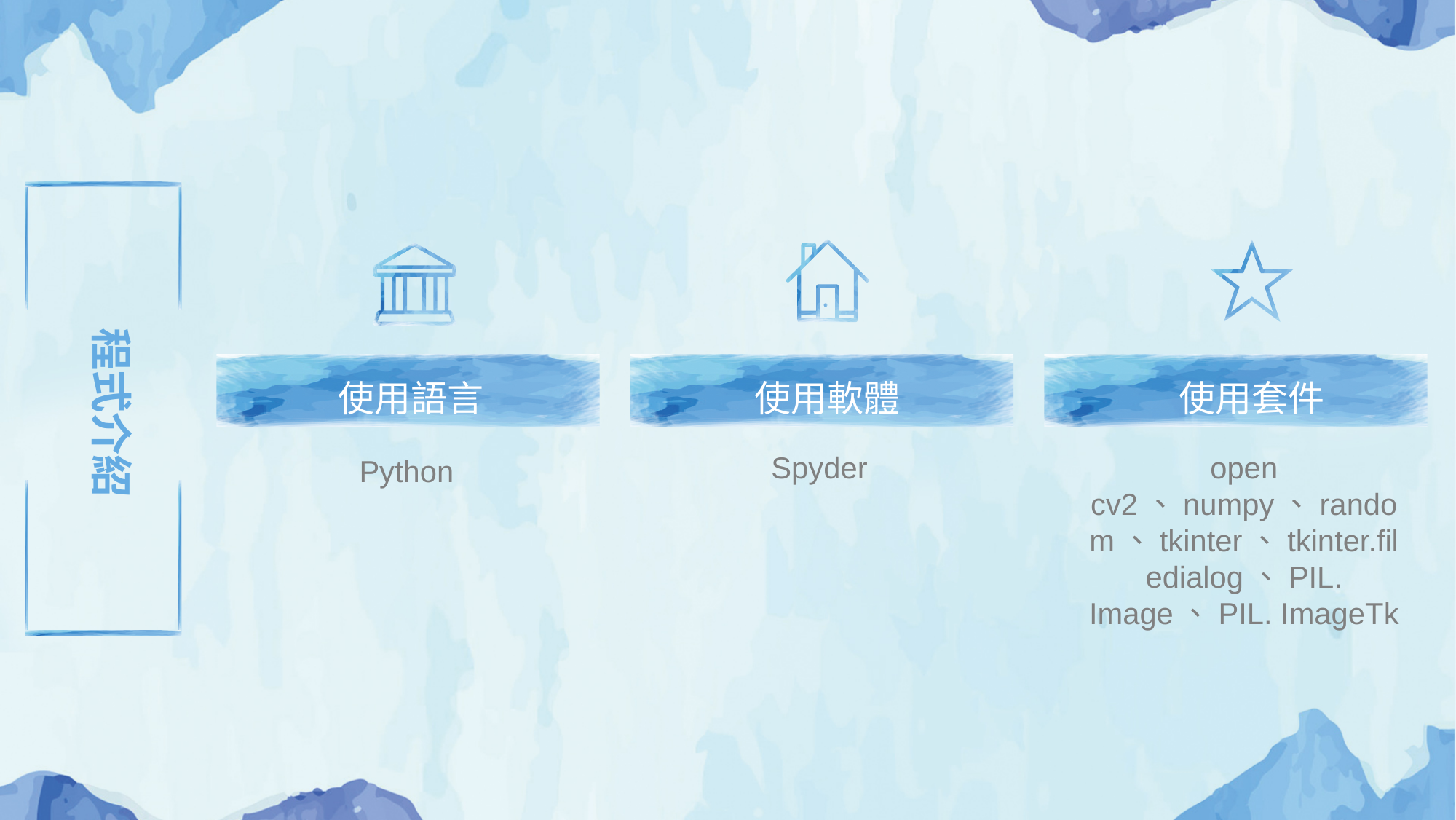

使用套件
使用軟體
使用語言
open cv2、numpy、random、tkinter、tkinter.filedialog、PIL. Image、PIL. ImageTk
Spyder
Python
程式介紹